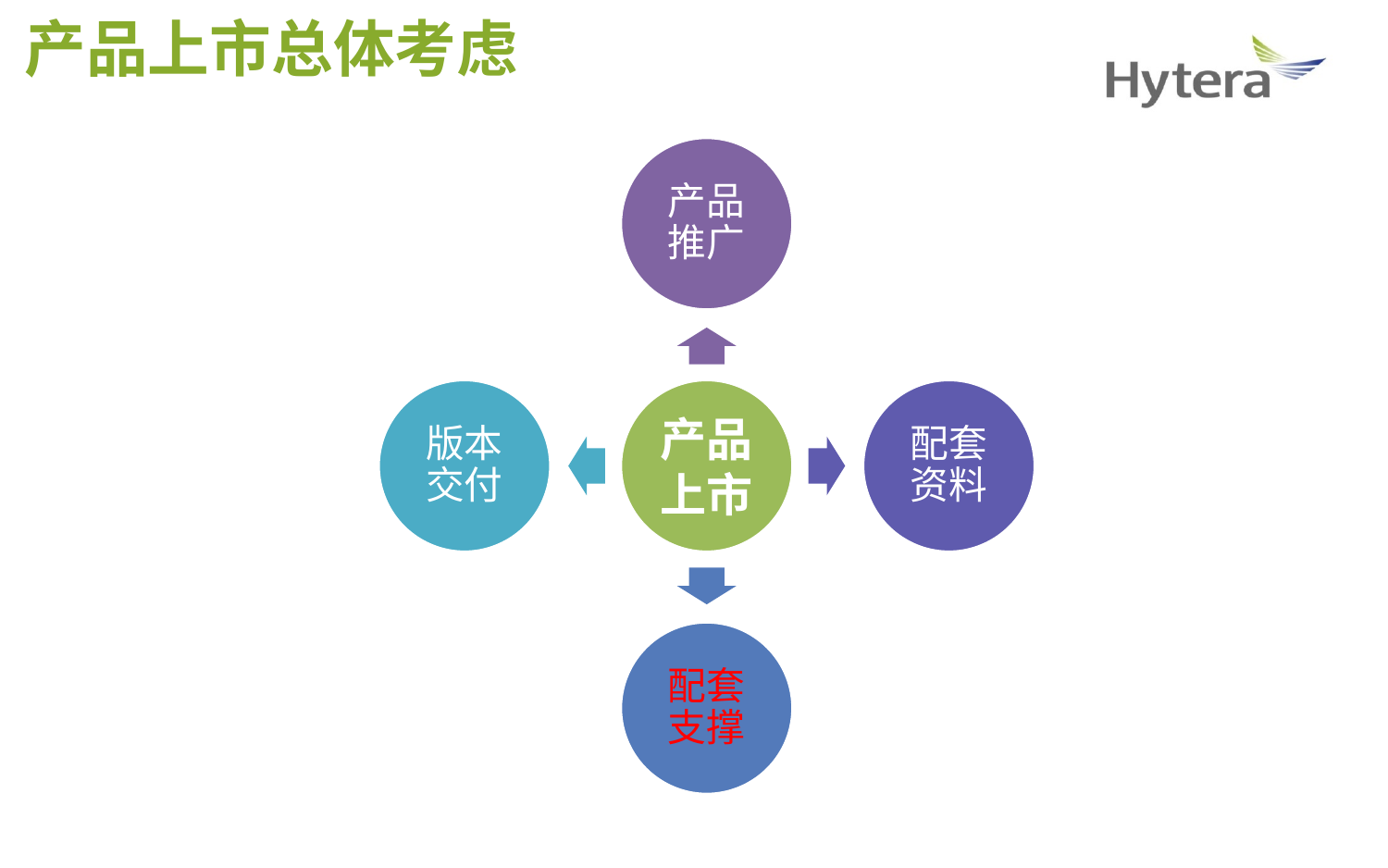

产品上市总体考虑
产品上市

产品推广

配套资料

配套支撑

版本交付
12月
9月至今